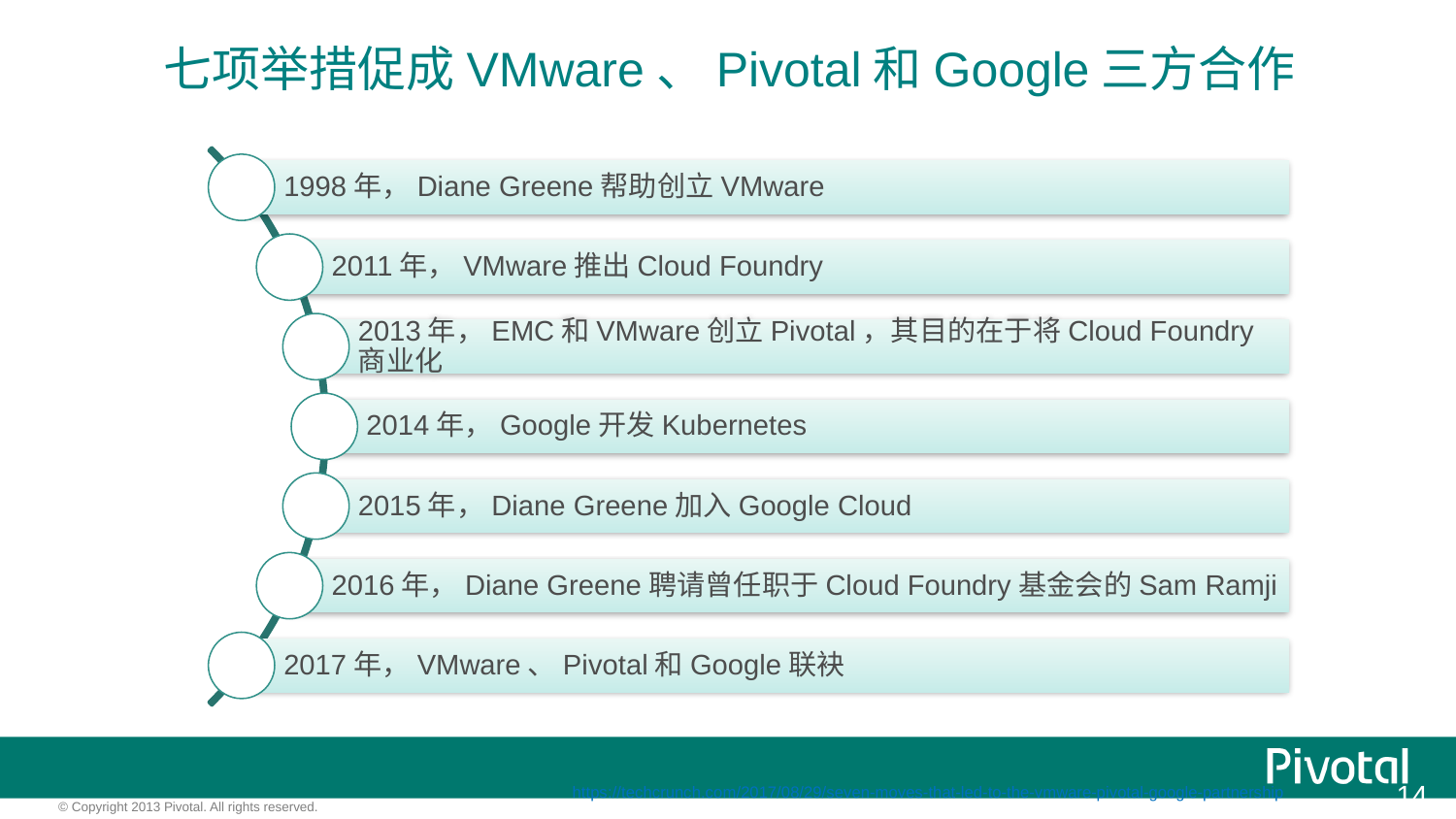

# 七项举措促成VMware、Pivotal和Google三方合作
1998年，Diane Greene帮助创立VMware
2011年，VMware推出Cloud Foundry
2013年，EMC和VMware创立Pivotal，其目的在于将Cloud Foundry商业化
2014年，Google开发Kubernetes
2015年，Diane Greene加入Google Cloud
2016年，Diane Greene聘请曾任职于Cloud Foundry基金会的Sam Ramji
2017年，VMware、Pivotal和Google联袂
14
https://techcrunch.com/2017/08/29/seven-moves-that-led-to-the-vmware-pivotal-google-partnership